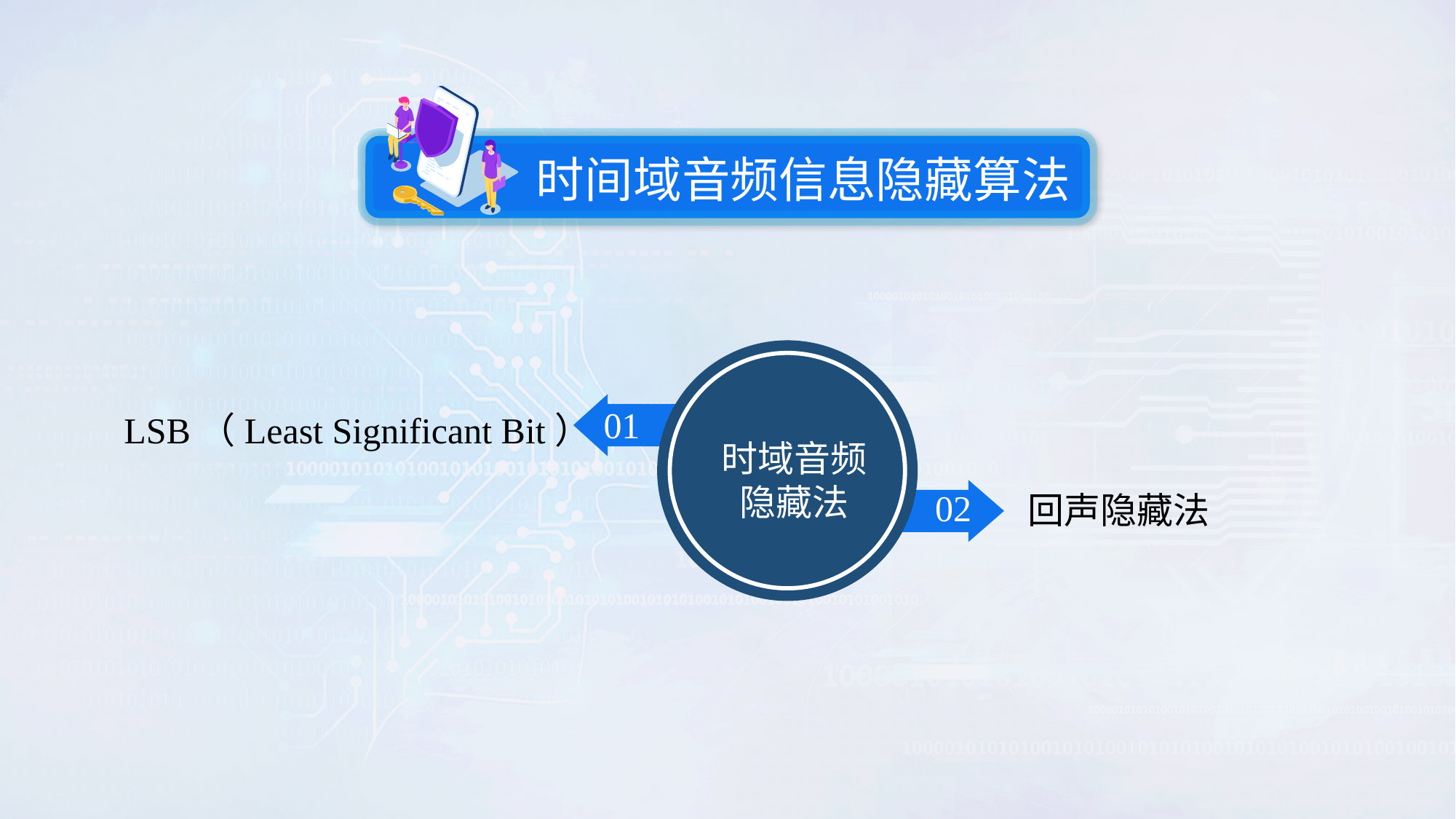

时间域音频信息隐藏算法

01
 LSB（Least Significant Bit）
时域音频隐藏法

02
回声隐藏法